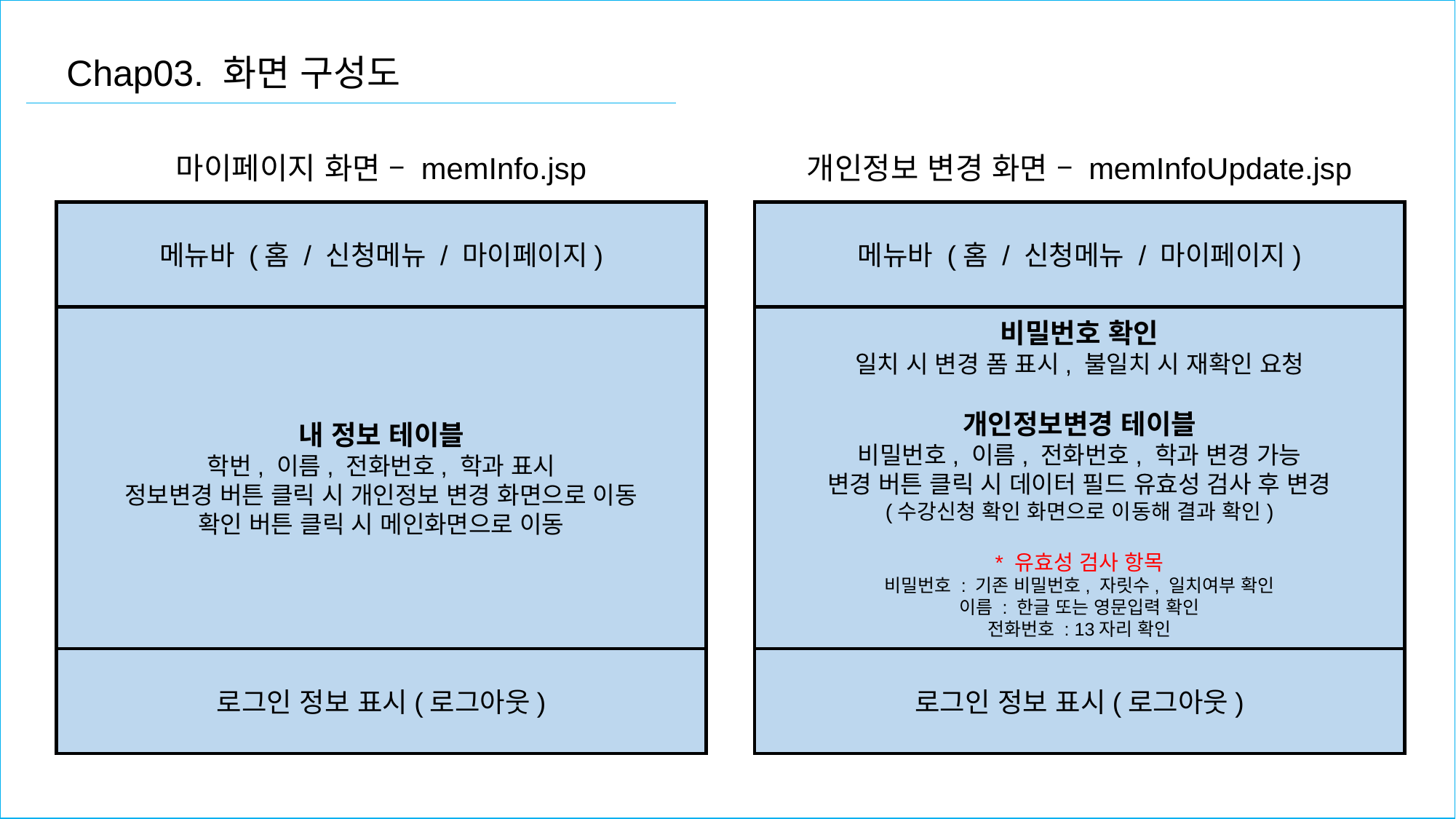

Chap03. 화면 구성도
마이페이지 화면 – memInfo.jsp
개인정보 변경 화면 – memInfoUpdate.jsp
메뉴바 (홈 / 신청메뉴 / 마이페이지)

메뉴바 (홈 / 신청메뉴 / 마이페이지)

비밀번호 확인
일치 시 변경 폼 표시, 불일치 시 재확인 요청

개인정보변경 테이블
비밀번호, 이름, 전화번호, 학과 변경 가능
변경 버튼 클릭 시 데이터 필드 유효성 검사 후 변경
(수강신청 확인 화면으로 이동해 결과 확인)

* 유효성 검사 항목
비밀번호 : 기존 비밀번호, 자릿수, 일치여부 확인
이름 : 한글 또는 영문입력 확인
전화번호 : 13자리 확인
내 정보 테이블
학번, 이름, 전화번호, 학과 표시
정보변경 버튼 클릭 시 개인정보 변경 화면으로 이동
확인 버튼 클릭 시 메인화면으로 이동
로그인 정보 표시(로그아웃)
로그인 정보 표시(로그아웃)